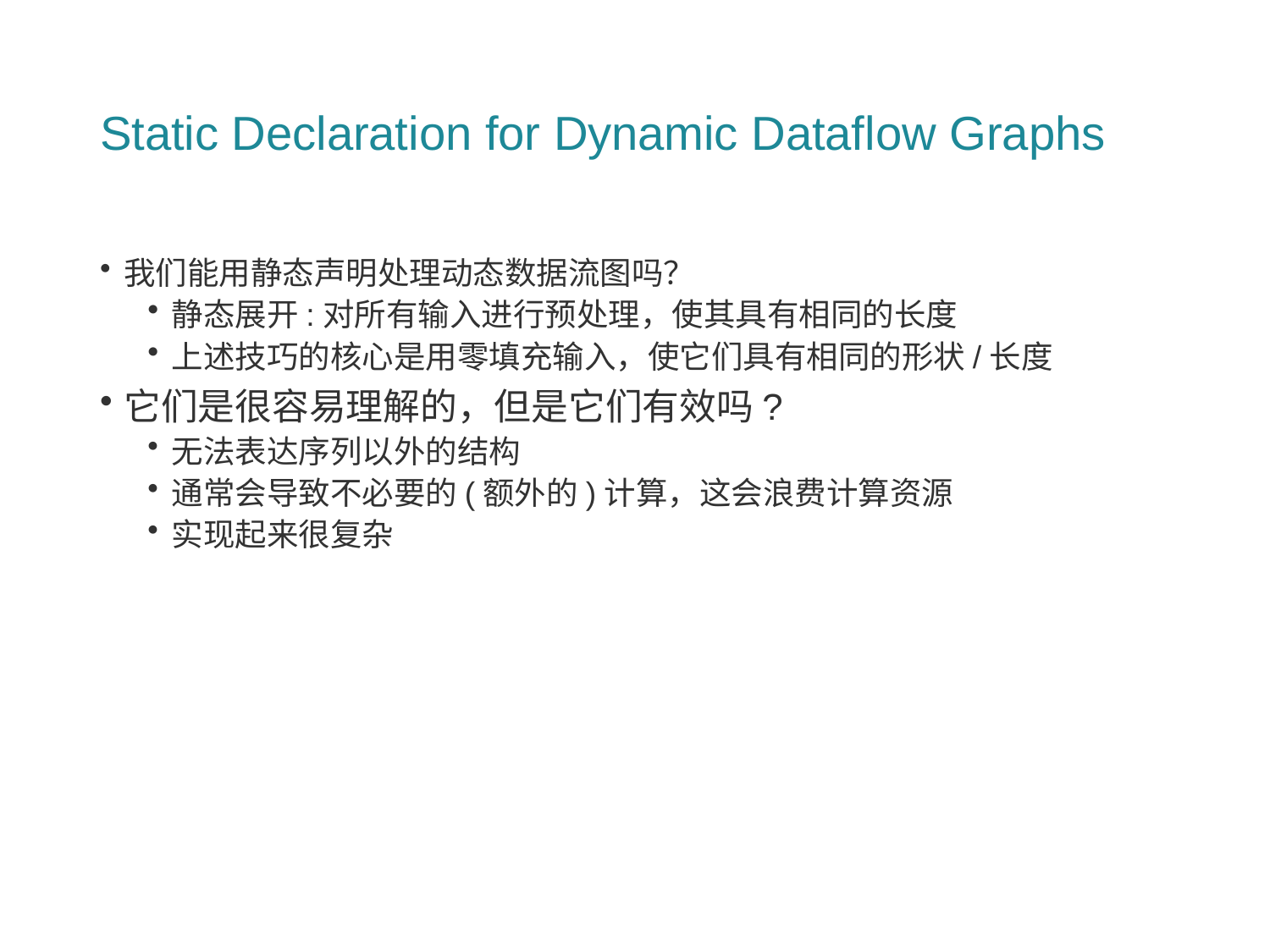

# Static Declaration for Dynamic Dataflow Graphs
我们能用静态声明处理动态数据流图吗？
静态展开:对所有输入进行预处理，使其具有相同的长度
上述技巧的核心是用零填充输入，使它们具有相同的形状/长度
它们是很容易理解的，但是它们有效吗?
无法表达序列以外的结构
通常会导致不必要的(额外的)计算，这会浪费计算资源
实现起来很复杂